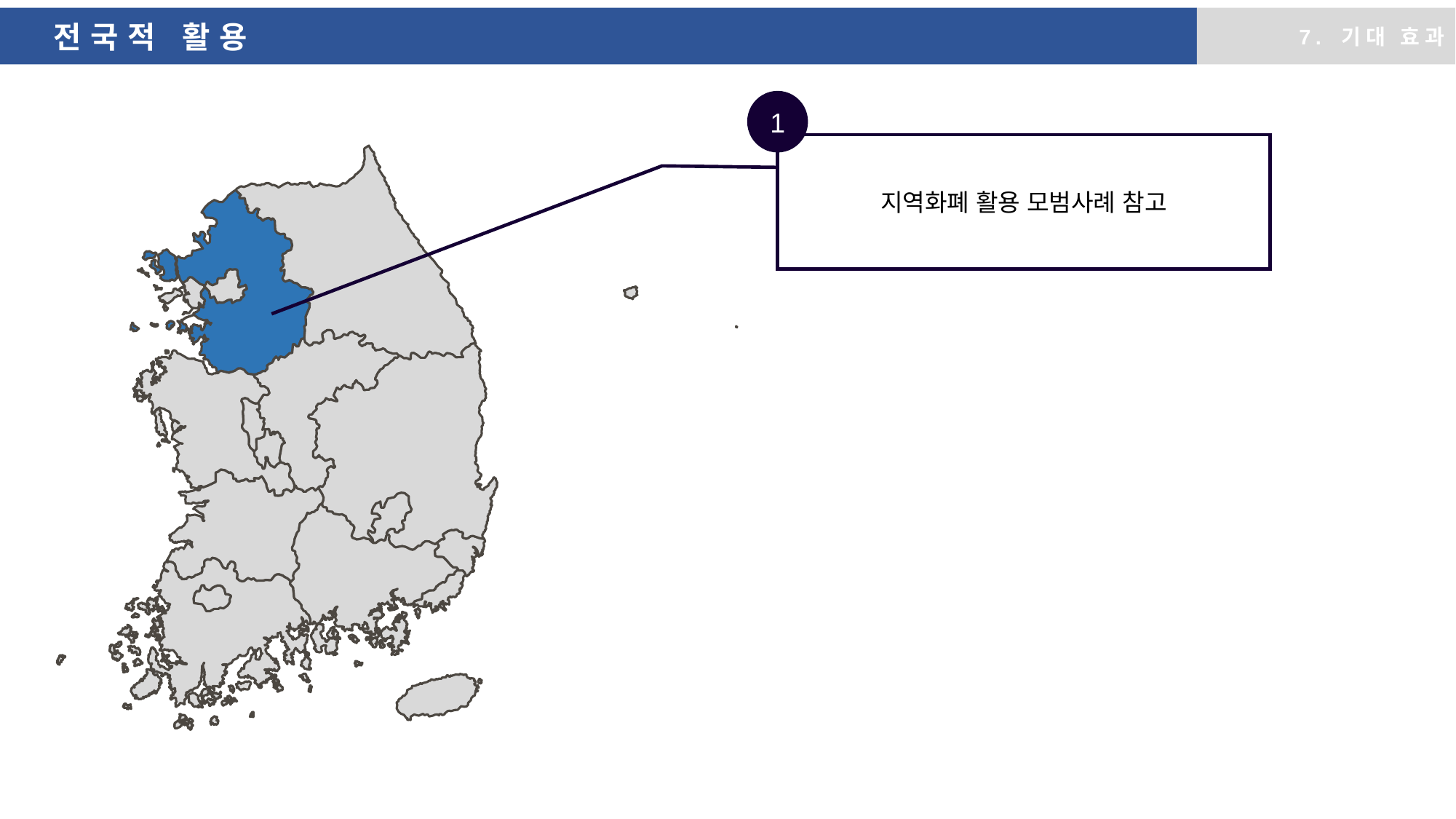

전국적 활용
7. 기대 효과
1
지역화폐 활용 모범사례 참고